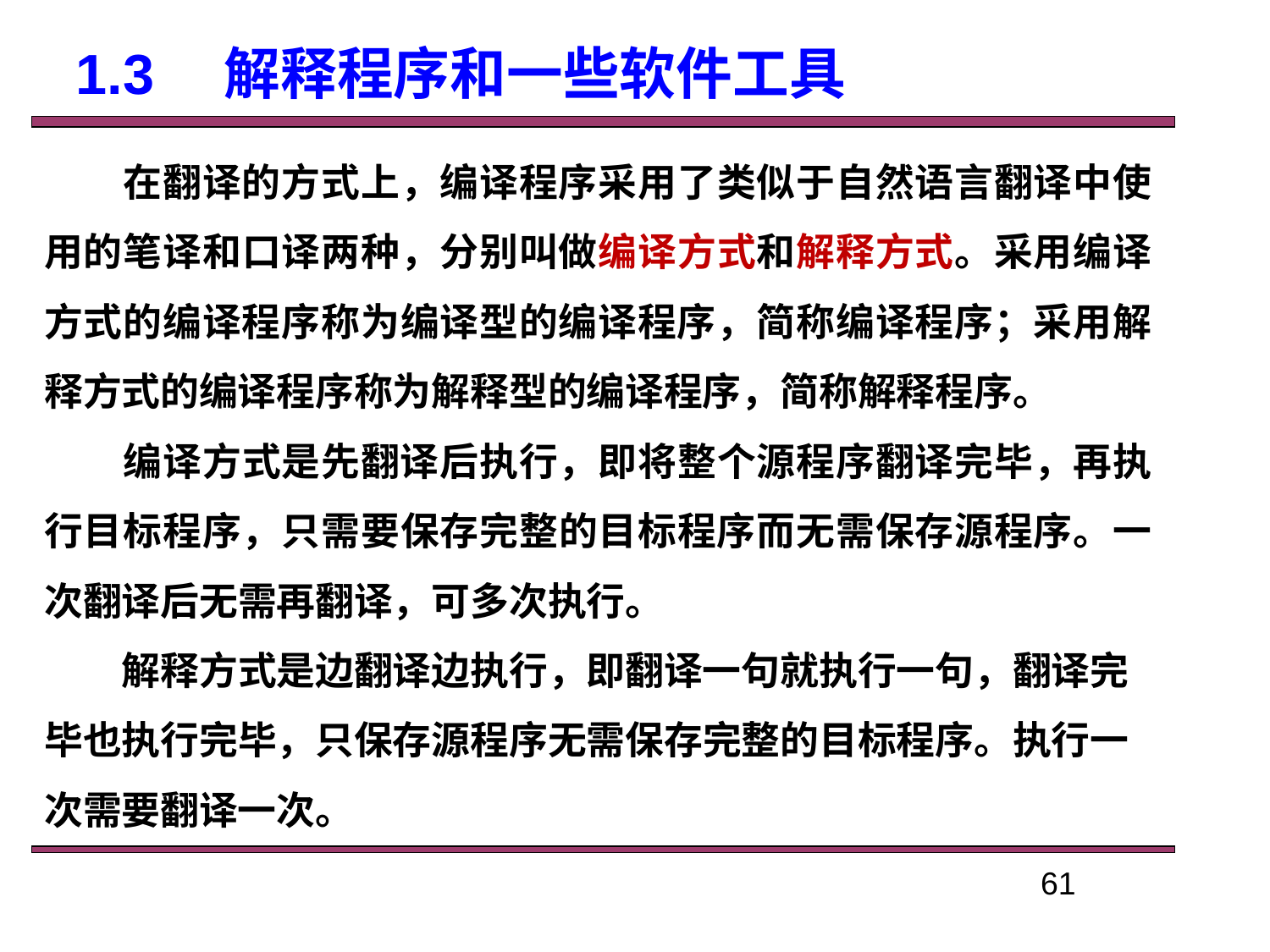

1.3　解释程序和一些软件工具
　　在翻译的方式上，编译程序采用了类似于自然语言翻译中使用的笔译和口译两种，分别叫做编译方式和解释方式。采用编译方式的编译程序称为编译型的编译程序，简称编译程序；采用解释方式的编译程序称为解释型的编译程序，简称解释程序。
　　编译方式是先翻译后执行，即将整个源程序翻译完毕，再执行目标程序，只需要保存完整的目标程序而无需保存源程序。一次翻译后无需再翻译，可多次执行。
　　解释方式是边翻译边执行，即翻译一句就执行一句，翻译完毕也执行完毕，只保存源程序无需保存完整的目标程序。执行一次需要翻译一次。
61